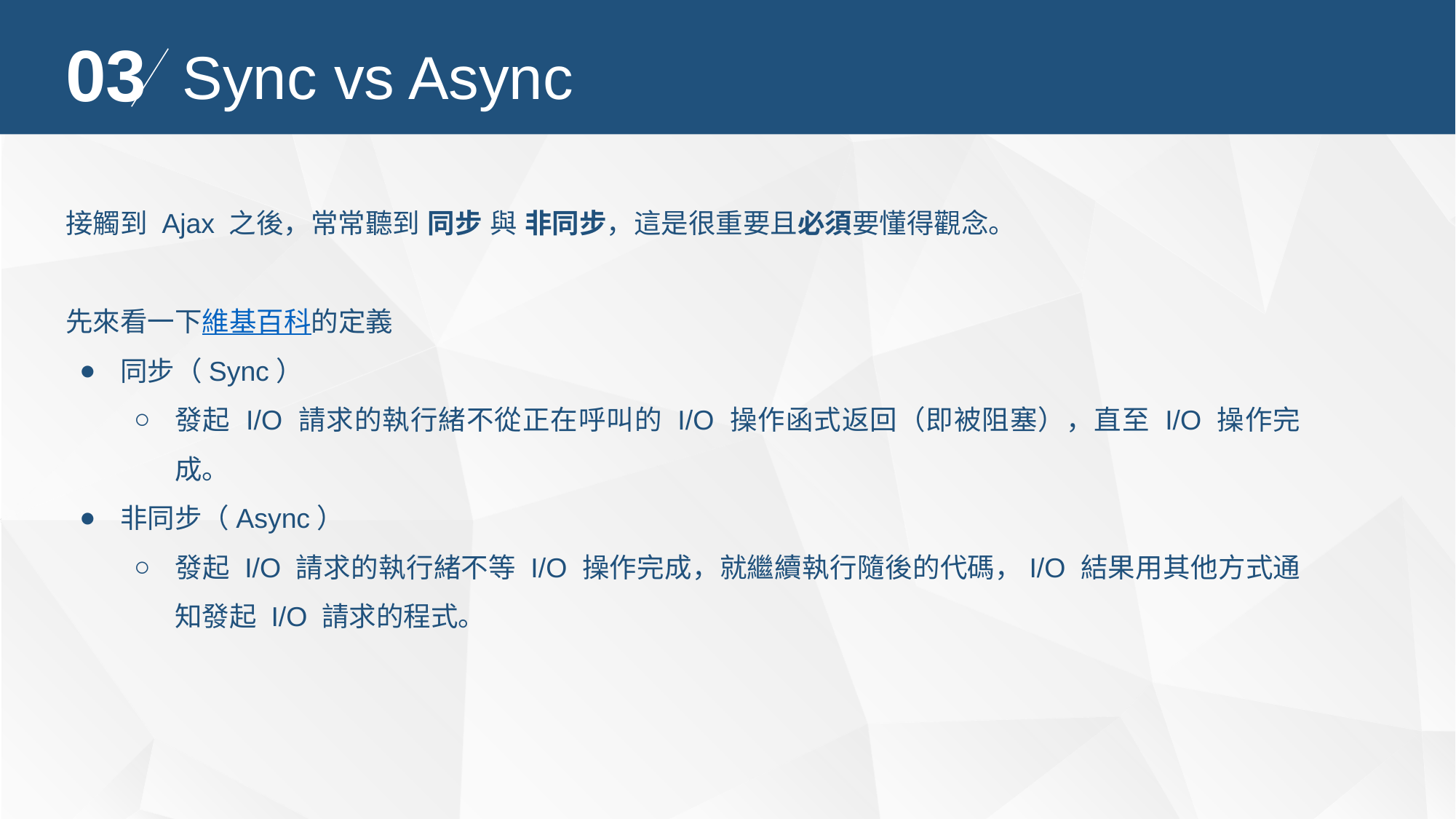

03
Sync vs Async
接觸到 Ajax 之後，常常聽到 同步 與 非同步，這是很重要且必須要懂得觀念。

先來看一下維基百科的定義
同步（Sync）
發起 I/O 請求的執行緒不從正在呼叫的 I/O 操作函式返回（即被阻塞），直至 I/O 操作完成。
非同步（Async）
發起 I/O 請求的執行緒不等 I/O 操作完成，就繼續執行隨後的代碼，I/O 結果用其他方式通知發起 I/O 請求的程式。